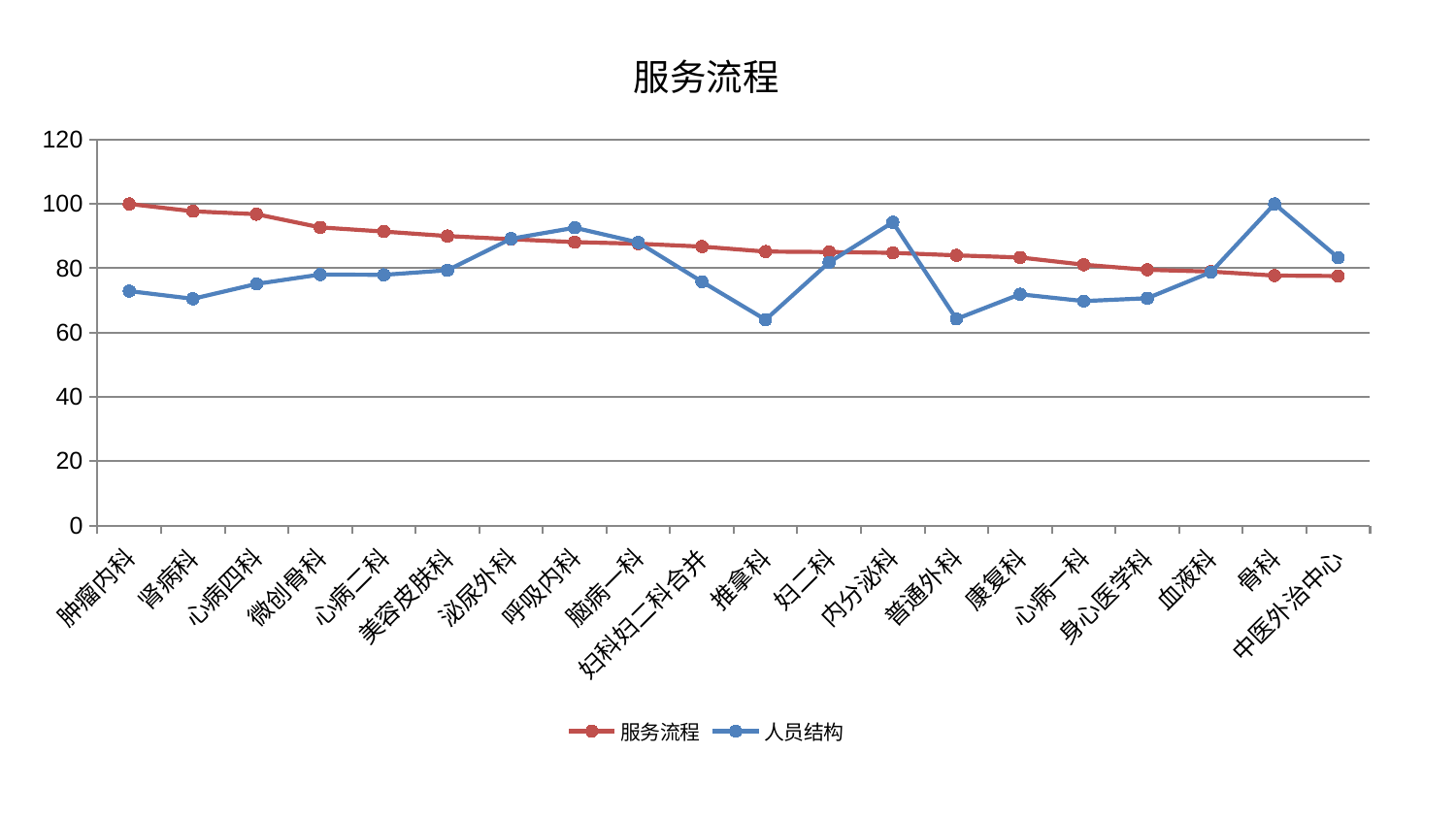

### Chart: 服务流程

| Category | 服务流程 | 人员结构 |
|---|---|---|
| 肿瘤内科 | 100.0 | 72.89035027778503 |
| 肾病科 | 97.71037262647859 | 70.49753754883447 |
| 心病四科 | 96.80821792773104 | 75.1316784559937 |
| 微创骨科 | 92.71633575707789 | 78.03498660728141 |
| 心病二科 | 91.40532083865473 | 77.95982857581768 |
| 美容皮肤科 | 90.014738109534 | 79.37740326968002 |
| 泌尿外科 | 89.03070443835263 | 89.18383911048493 |
| 呼吸内科 | 88.12164759825616 | 92.60591570113746 |
| 脑病一科 | 87.62246804787873 | 88.02113815429546 |
| 妇科妇二科合并 | 86.74752597643202 | 75.81663145169445 |
| 推拿科 | 85.18824778391769 | 63.99692771745489 |
| 妇二科 | 85.04196018010967 | 81.83602502802364 |
| 内分泌科 | 84.80155862109503 | 94.28586715247596 |
| 普通外科 | 84.0073141568234 | 64.22804775565744 |
| 康复科 | 83.35664080358428 | 71.91868459062057 |
| 心病一科 | 81.10938076100733 | 69.80018337760619 |
| 身心医学科 | 79.53068685782358 | 70.67471294960086 |
| 血液科 | 78.97117854817631 | 78.78155687618307 |
| 骨科 | 77.72107845879428 | 100.0 |
| 中医外治中心 | 77.58457088728358 | 83.28160559546996 |
255